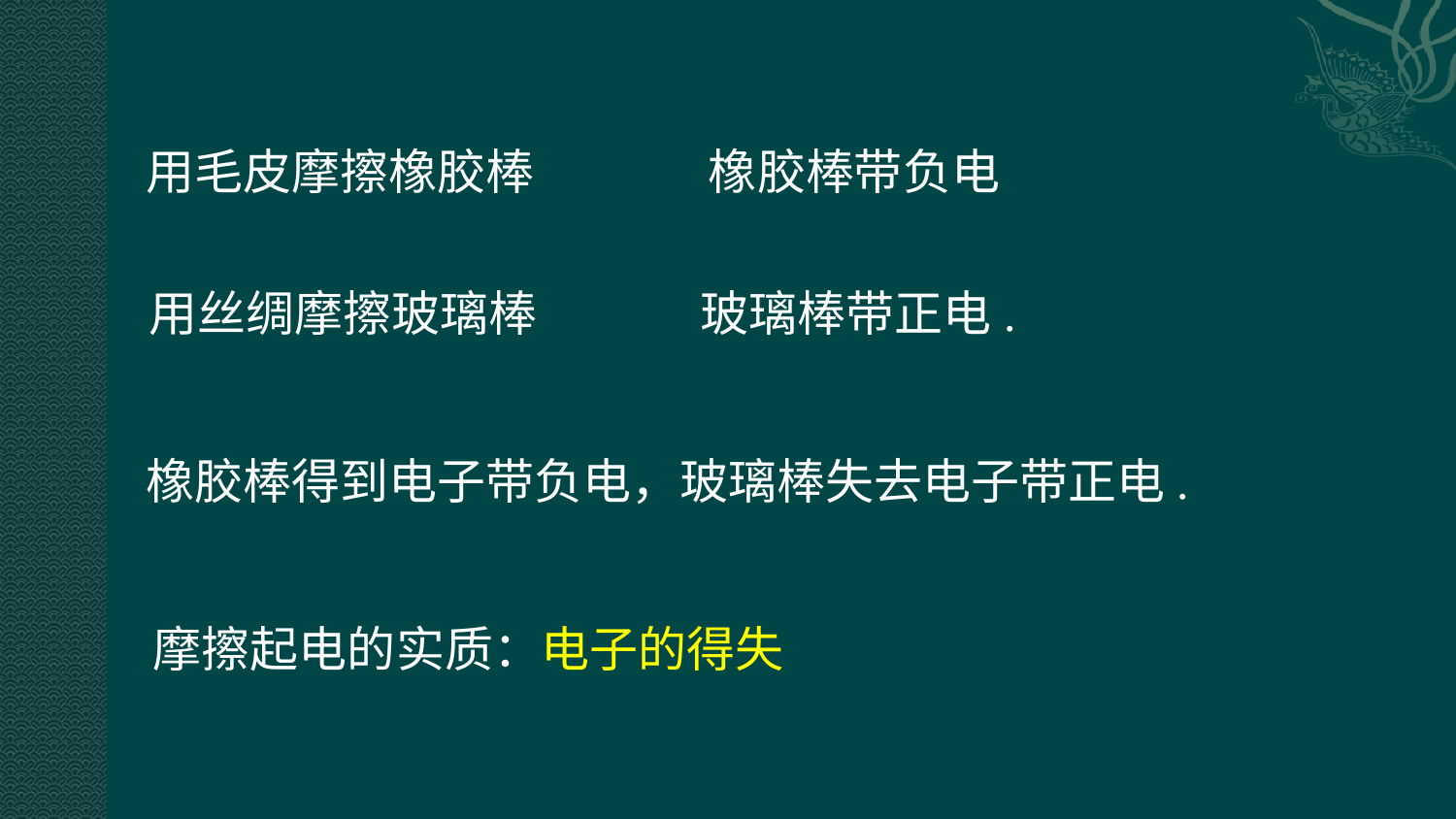

用毛皮摩擦橡胶棒                橡胶棒带负电
用丝绸摩擦玻璃棒               玻璃棒带正电.
橡胶棒得到电子带负电，玻璃棒失去电子带正电.
摩擦起电的实质：电子的得失